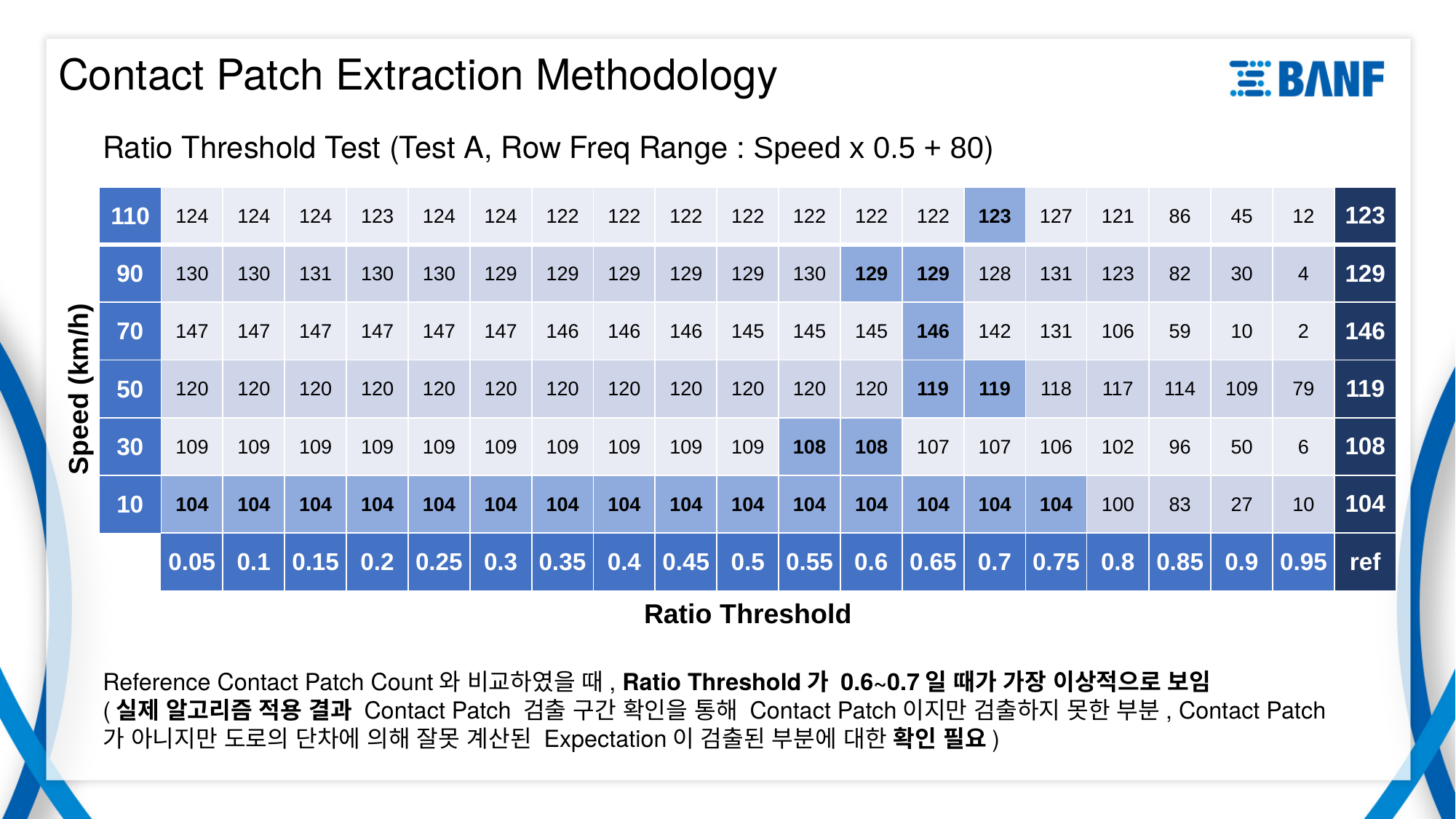

# Contact Patch Extraction Methodology
Ratio Threshold Test (Test A, Row Freq Range : Speed x 0.5 + 80)
| 110 | 124 | 124 | 124 | 123 | 124 | 124 | 122 | 122 | 122 | 122 | 122 | 122 | 122 | 123 | 127 | 121 | 86 | 45 | 12 | 123 |
| --- | --- | --- | --- | --- | --- | --- | --- | --- | --- | --- | --- | --- | --- | --- | --- | --- | --- | --- | --- | --- |
| 90 | 130 | 130 | 131 | 130 | 130 | 129 | 129 | 129 | 129 | 129 | 130 | 129 | 129 | 128 | 131 | 123 | 82 | 30 | 4 | 129 |
| 70 | 147 | 147 | 147 | 147 | 147 | 147 | 146 | 146 | 146 | 145 | 145 | 145 | 146 | 142 | 131 | 106 | 59 | 10 | 2 | 146 |
| 50 | 120 | 120 | 120 | 120 | 120 | 120 | 120 | 120 | 120 | 120 | 120 | 120 | 119 | 119 | 118 | 117 | 114 | 109 | 79 | 119 |
| 30 | 109 | 109 | 109 | 109 | 109 | 109 | 109 | 109 | 109 | 109 | 108 | 108 | 107 | 107 | 106 | 102 | 96 | 50 | 6 | 108 |
| 10 | 104 | 104 | 104 | 104 | 104 | 104 | 104 | 104 | 104 | 104 | 104 | 104 | 104 | 104 | 104 | 100 | 83 | 27 | 10 | 104 |
|  | 0.05 | 0.1 | 0.15 | 0.2 | 0.25 | 0.3 | 0.35 | 0.4 | 0.45 | 0.5 | 0.55 | 0.6 | 0.65 | 0.7 | 0.75 | 0.8 | 0.85 | 0.9 | 0.95 | ref |
Speed (km/h)
Ratio Threshold
Reference Contact Patch Count와 비교하였을 때, Ratio Threshold가 0.6~0.7일 때가 가장 이상적으로 보임
(실제 알고리즘 적용 결과 Contact Patch 검출 구간 확인을 통해 Contact Patch이지만 검출하지 못한 부분, Contact Patch가 아니지만 도로의 단차에 의해 잘못 계산된 Expectation이 검출된 부분에 대한 확인 필요)